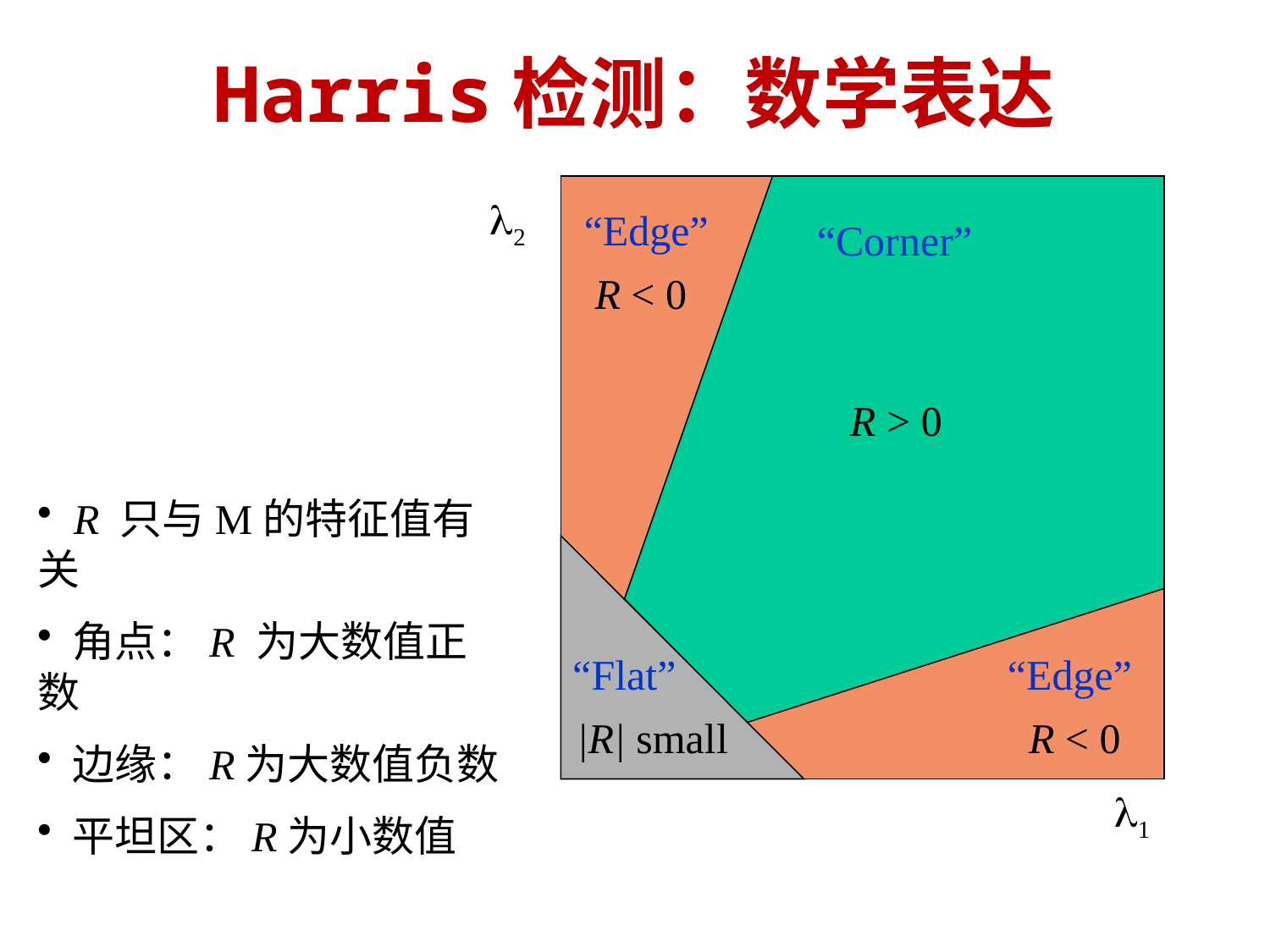

# Harris检测：数学表达

λ2
“Edge”
“Corner”
R < 0
R > 0
  R 只与M的特征值有关
 角点：R 为大数值正数
 边缘：R为大数值负数
 平坦区：R为小数值

“Flat”
“Edge”
|R| small
R < 0
λ1